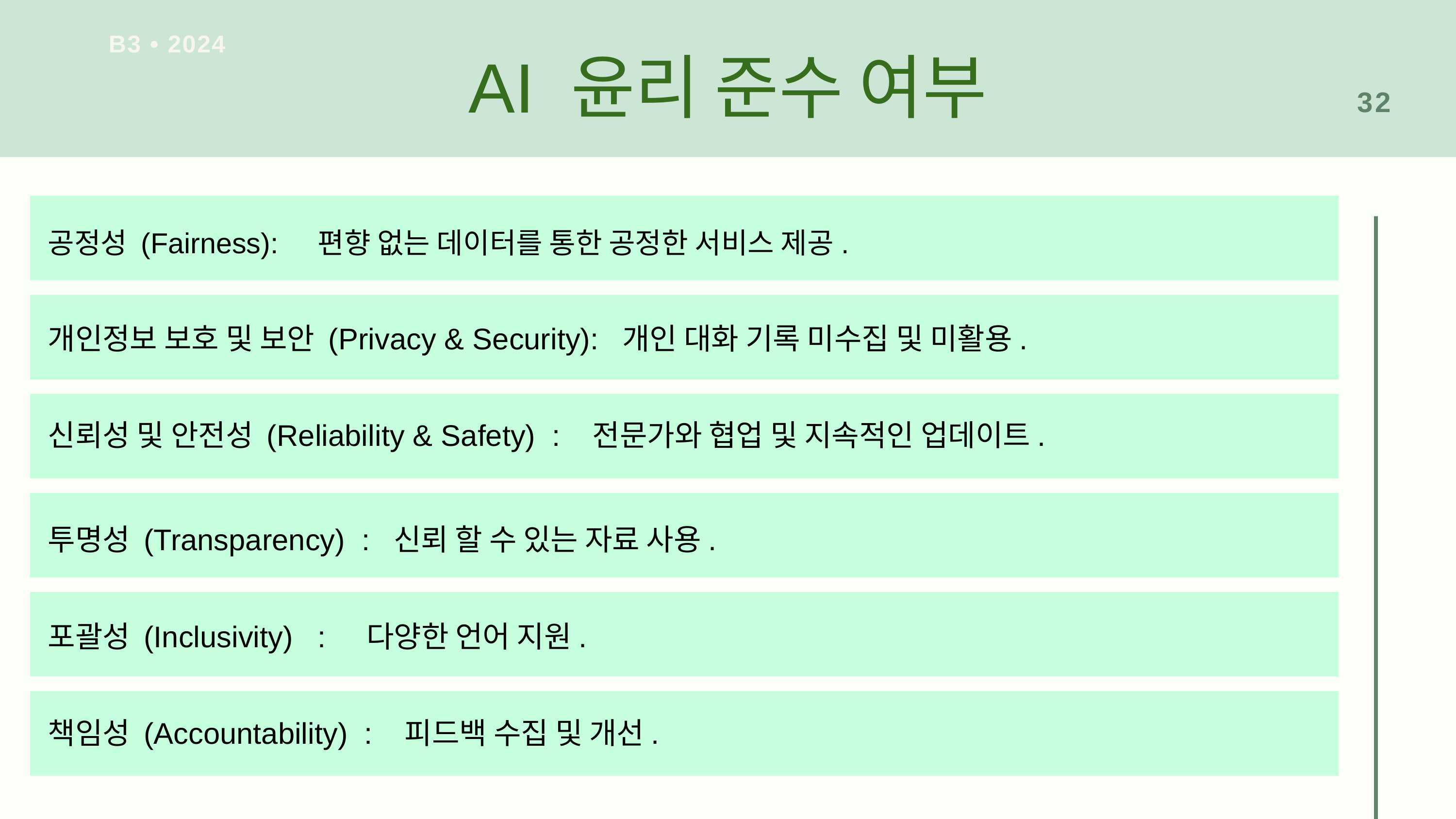

B3 • 2024
AI 윤리 준수 여부
32

공정성 (Fairness):    편향 없는 데이터를 통한 공정한 서비스 제공.
개인정보 보호 및 보안 (Privacy & Security):  개인 대화 기록 미수집 및 미활용.
신뢰성 및 안전성 (Reliability & Safety)  :   전문가와 협업 및 지속적인 업데이트.
투명성 (Transparency)  :  신뢰 할 수 있는 자료 사용.
포괄성 (Inclusivity)   :    다양한 언어 지원.
책임성 (Accountability)  :   피드백 수집 및 개선.